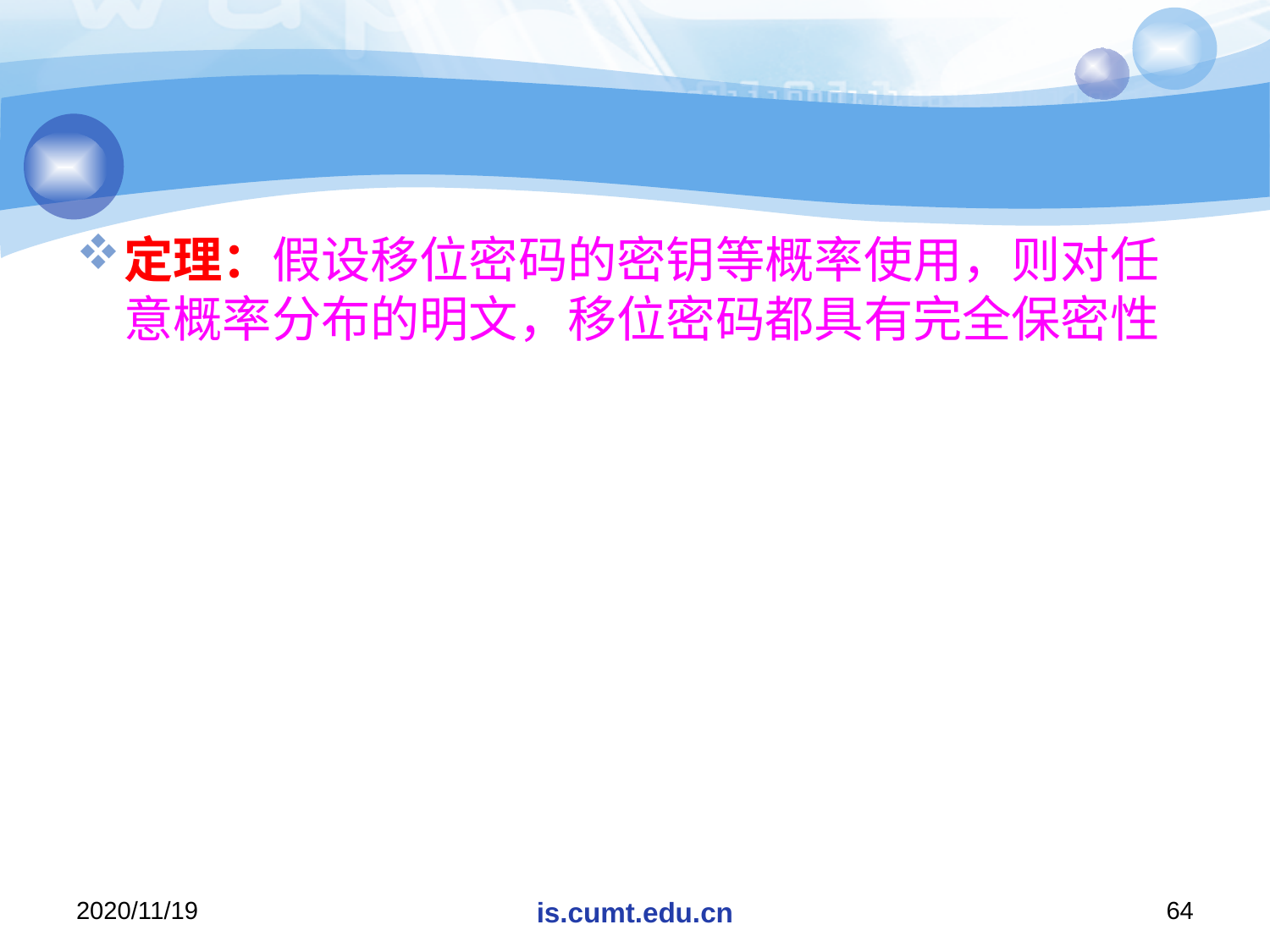

#
定理：假设移位密码的密钥等概率使用，则对任意概率分布的明文，移位密码都具有完全保密性
2020/11/19
is.cumt.edu.cn
64